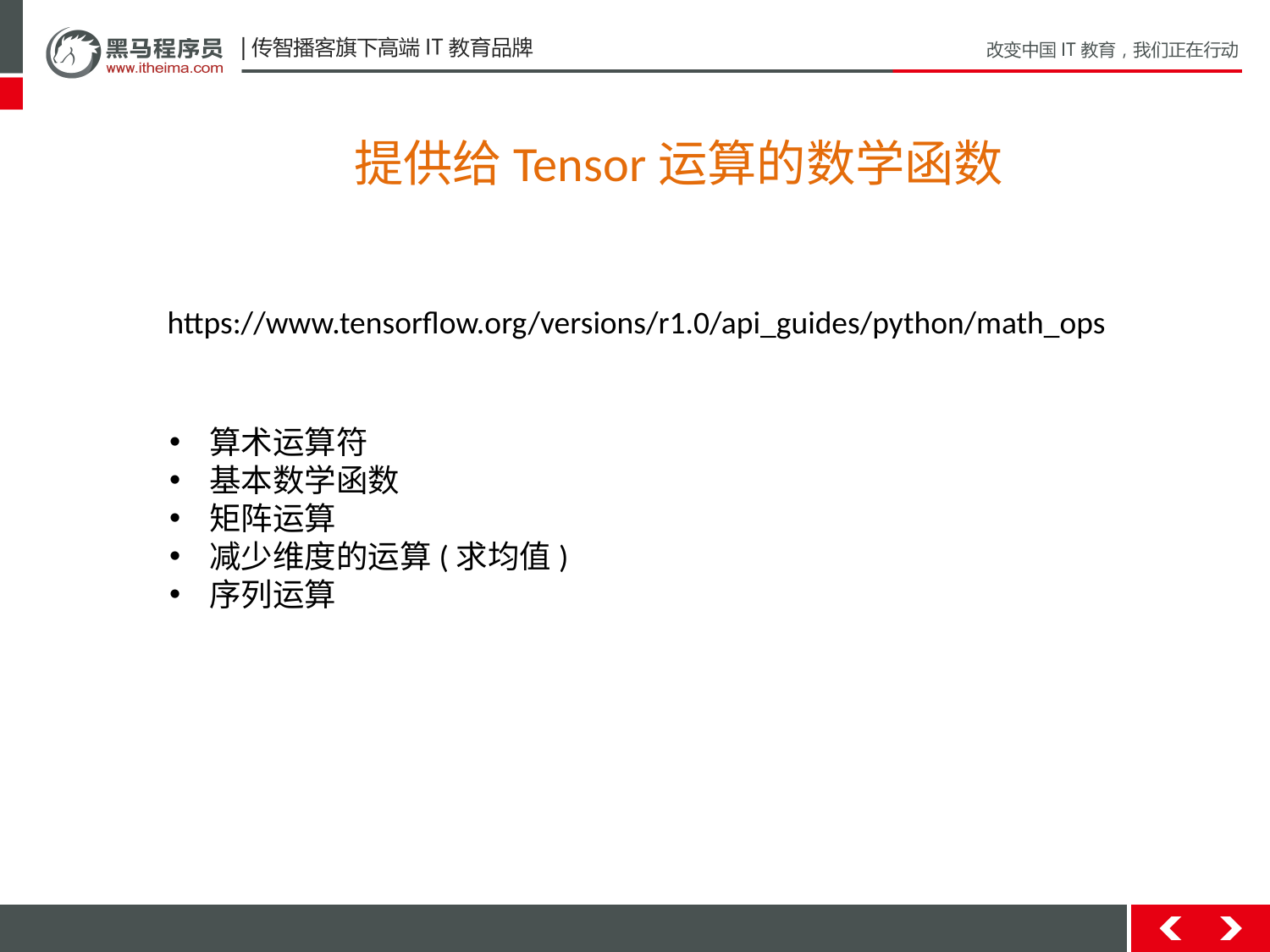

提供给Tensor运算的数学函数
https://www.tensorflow.org/versions/r1.0/api_guides/python/math_ops
算术运算符
基本数学函数
矩阵运算
减少维度的运算(求均值)
序列运算